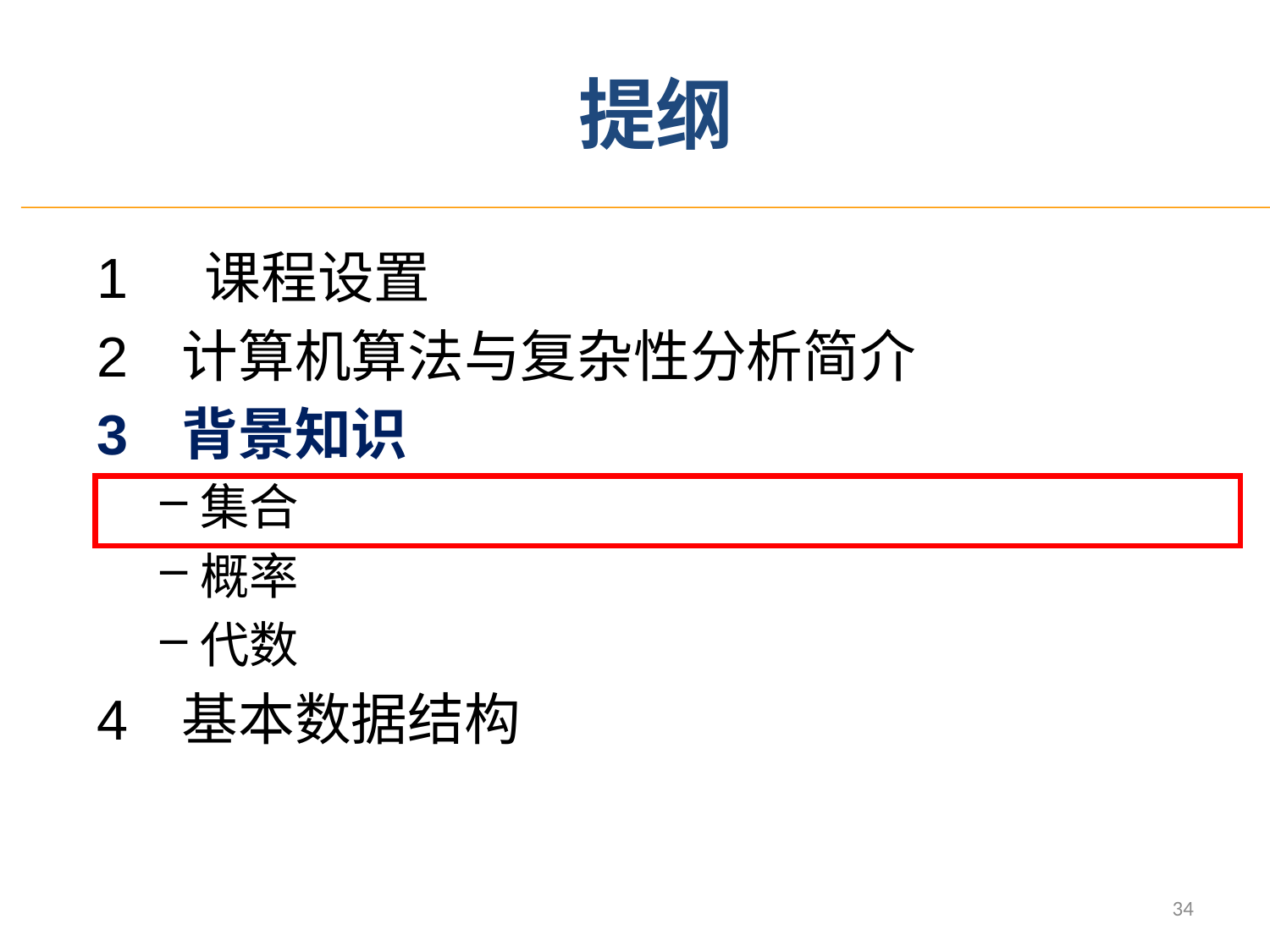

提纲

1    课程设置
计算机算法与复杂性分析简介
背景知识
集合
概率
代数
基本数据结构

34